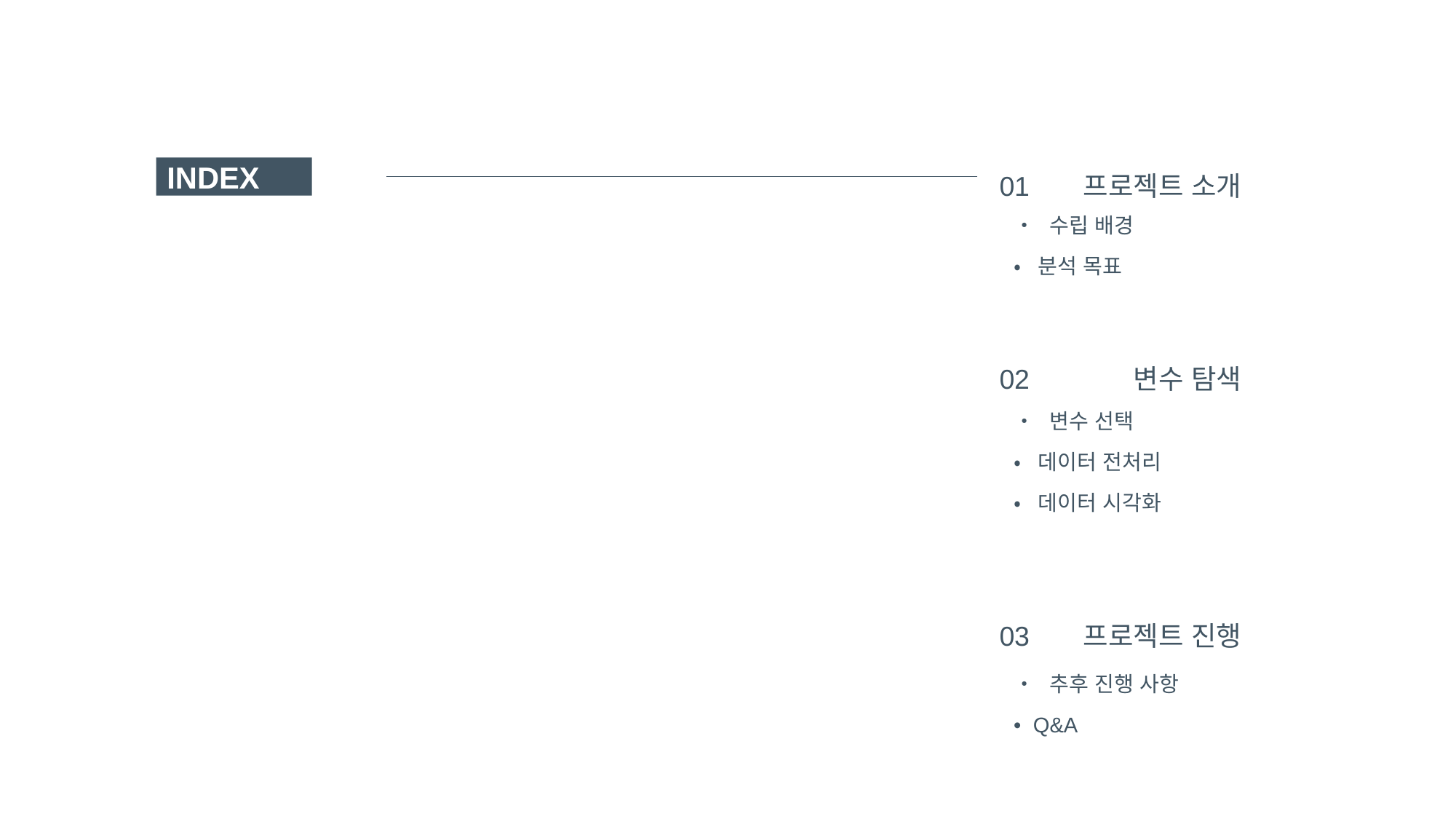

01

02

03
프로젝트 소개

변수 탐색

프로젝트 진행
INDEX
•  수립 배경
•  분석 목표
•  변수 선택
•  데이터 전처리
•  데이터 시각화
•  추후 진행 사항
•  Q&A